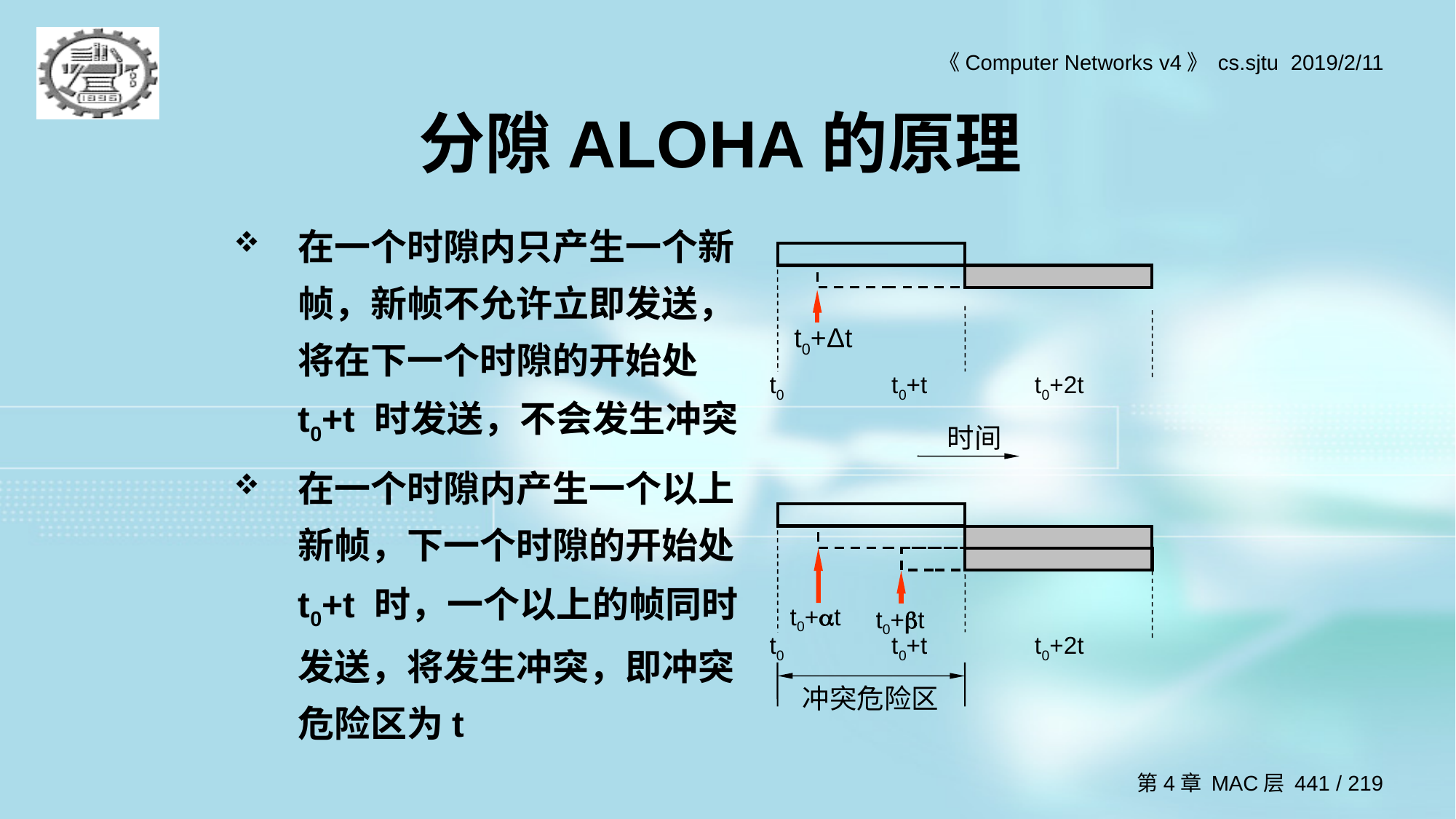

# 分隙ALOHA的原理
在一个时隙内只产生一个新帧，新帧不允许立即发送，将在下一个时隙的开始处 t0+t 时发送，不会发生冲突
在一个时隙内产生一个以上新帧，下一个时隙的开始处 t0+t 时，一个以上的帧同时发送，将发生冲突，即冲突危险区为t

t0+Δt
 t0                t0+t                t0+2t
时间

t0+αt
t0+βt
 t0                t0+t                t0+2t

冲突危险区